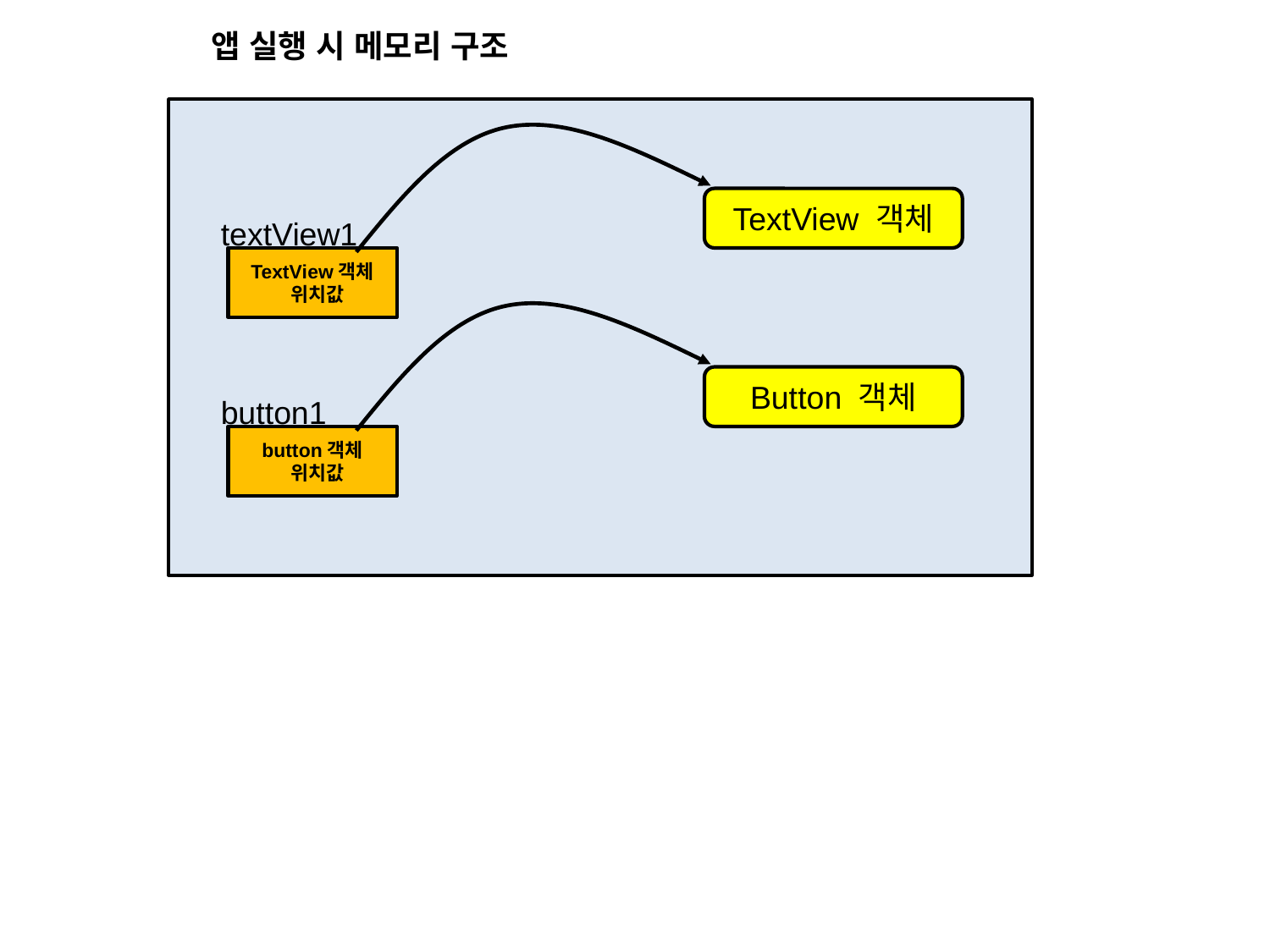

앱 실행 시 메모리 구조

TextView 객체
textView1
TextView객체
 위치값

Button 객체
button1
button객체
 위치값